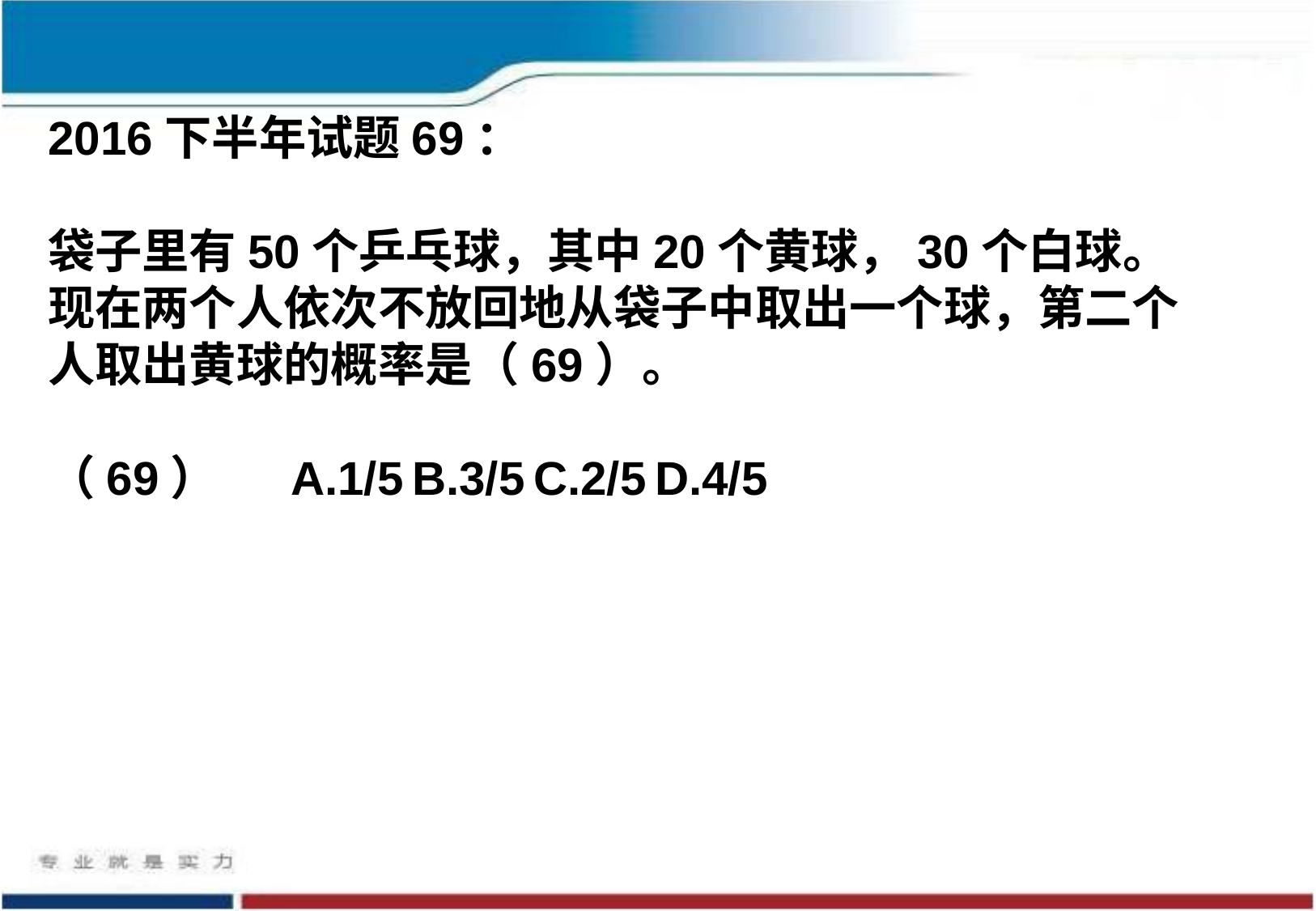

2016下半年试题69：

袋子里有50个乒乓球，其中20个黄球，30个白球。现在两个人依次不放回地从袋子中取出一个球，第二个人取出黄球的概率是（69）。

（69）	A.1/5	B.3/5	C.2/5	D.4/5